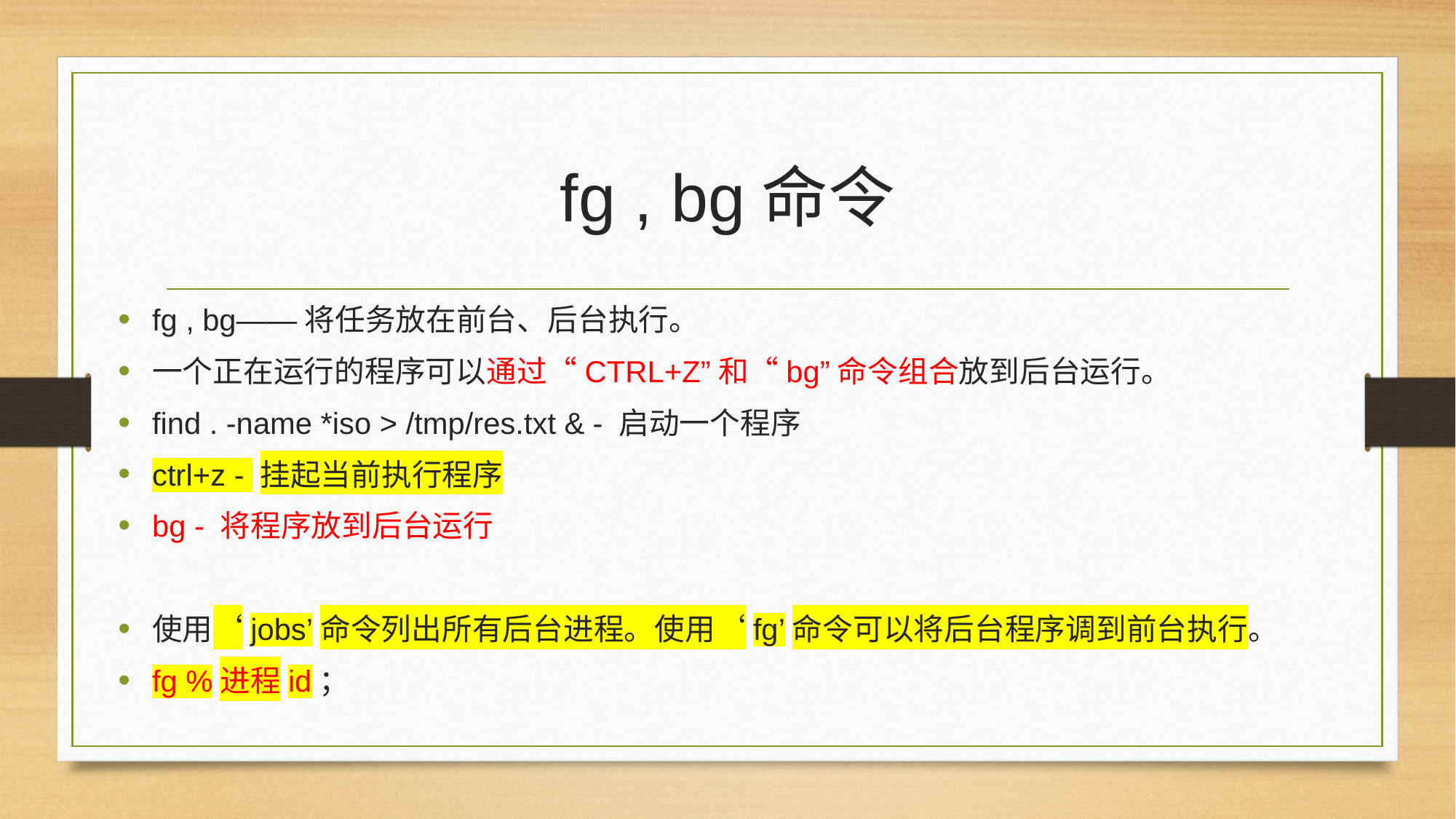

# fg , bg命令
fg , bg——将任务放在前台、后台执行。
一个正在运行的程序可以通过“CTRL+Z”和“bg”命令组合放到后台运行。
find . -name *iso > /tmp/res.txt & - 启动一个程序
ctrl+z - 挂起当前执行程序
bg - 将程序放到后台运行

使用‘jobs’命令列出所有后台进程。使用‘fg’命令可以将后台程序调到前台执行。
fg %进程id；